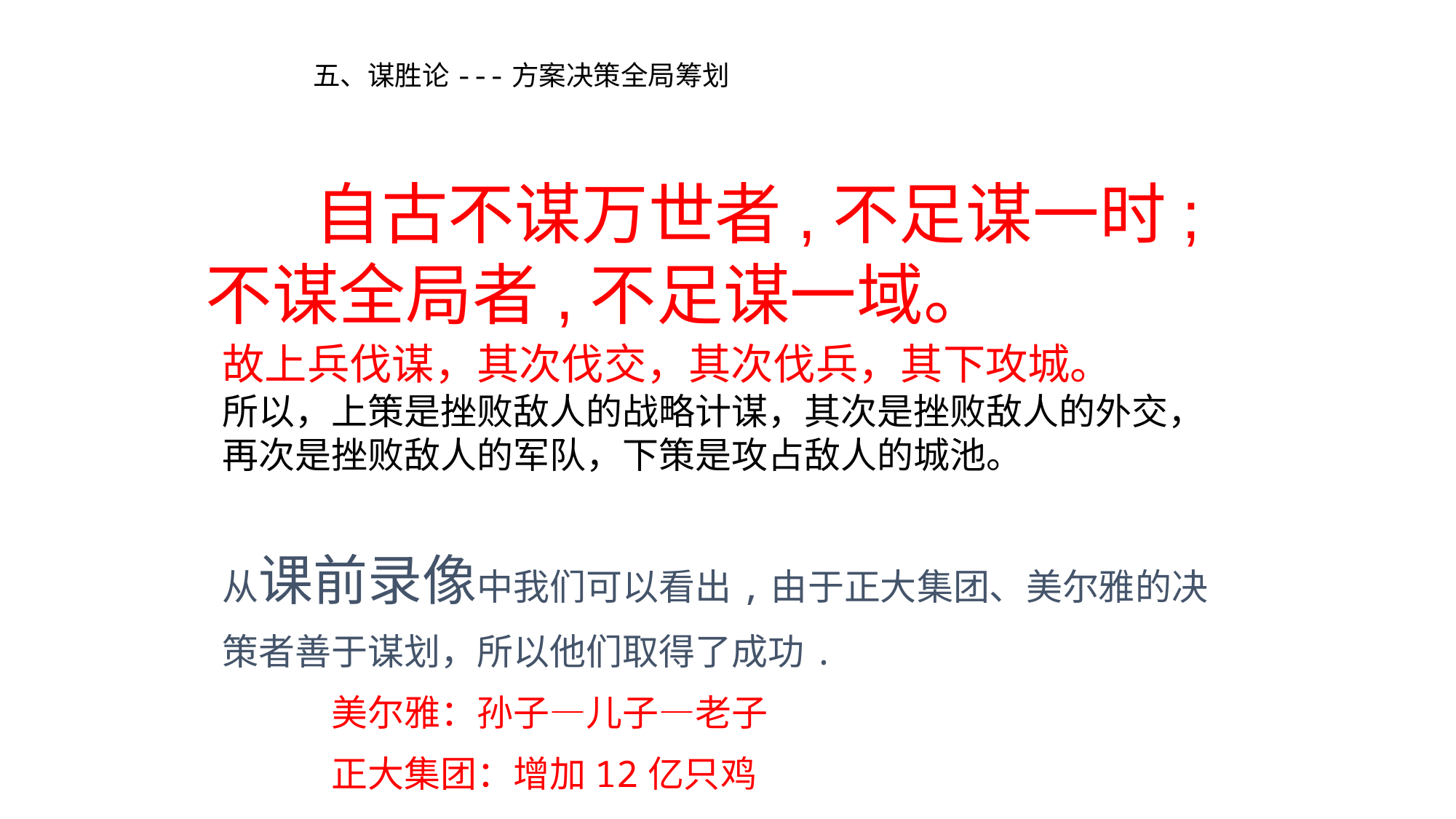

五、谋胜论---方案决策全局筹划
	自古不谋万世者,不足谋一时;不谋全局者,不足谋一域。
故上兵伐谋，其次伐交，其次伐兵，其下攻城。
所以，上策是挫败敌人的战略计谋，其次是挫败敌人的外交，再次是挫败敌人的军队，下策是攻占敌人的城池。

从课前录像中我们可以看出,由于正大集团、美尔雅的决策者善于谋划，所以他们取得了成功.
	美尔雅：孙子—儿子—老子
	正大集团：增加12亿只鸡